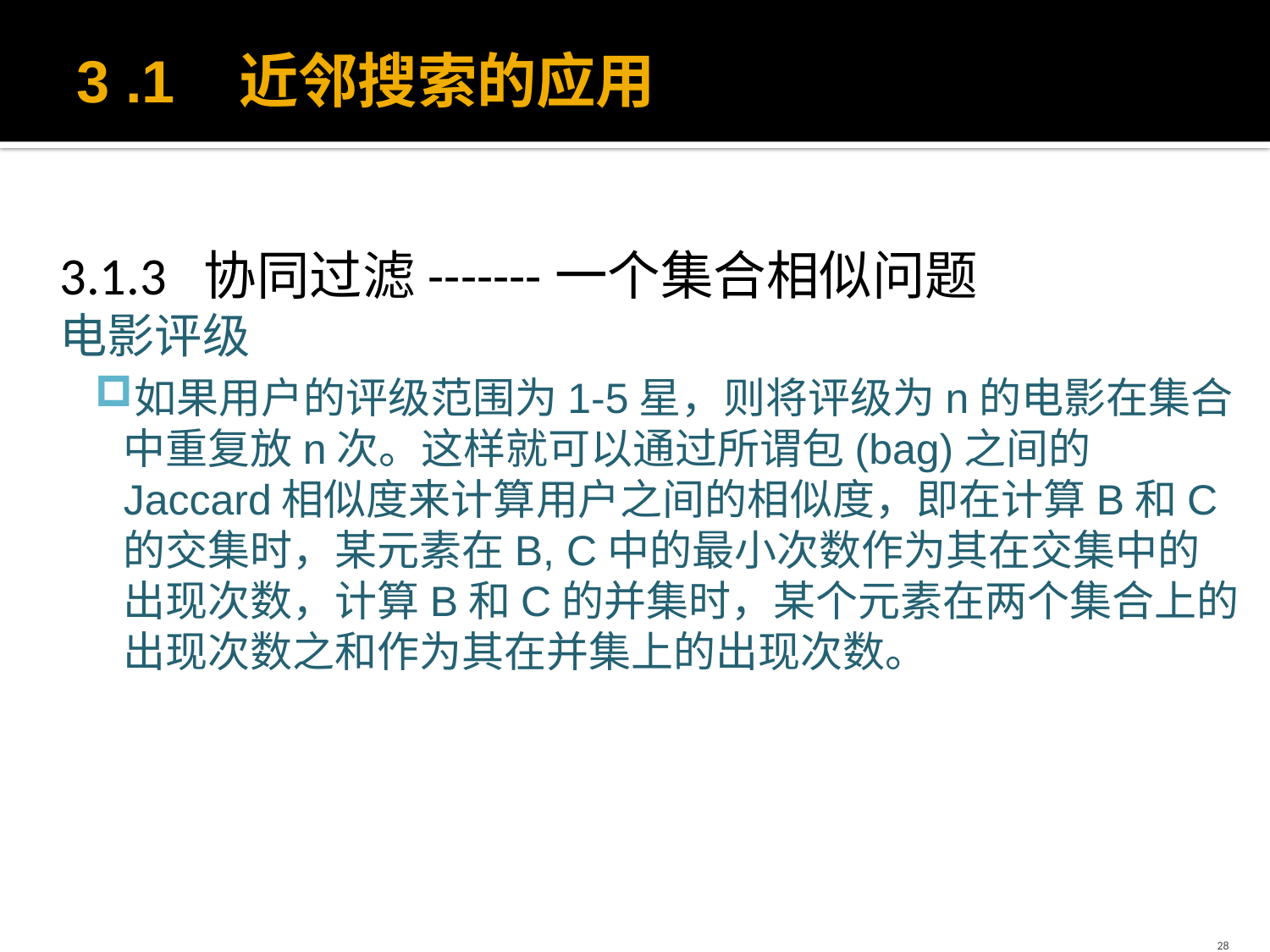

# 3 .1   近邻搜索的应用
3.1.3  协同过滤-------一个集合相似问题
电影评级
如果用户的评级范围为1-5星，则将评级为n的电影在集合中重复放n次。这样就可以通过所谓包(bag)之间的Jaccard相似度来计算用户之间的相似度，即在计算B和C的交集时，某元素在B, C中的最小次数作为其在交集中的出现次数，计算B和C的并集时，某个元素在两个集合上的出现次数之和作为其在并集上的出现次数。
28